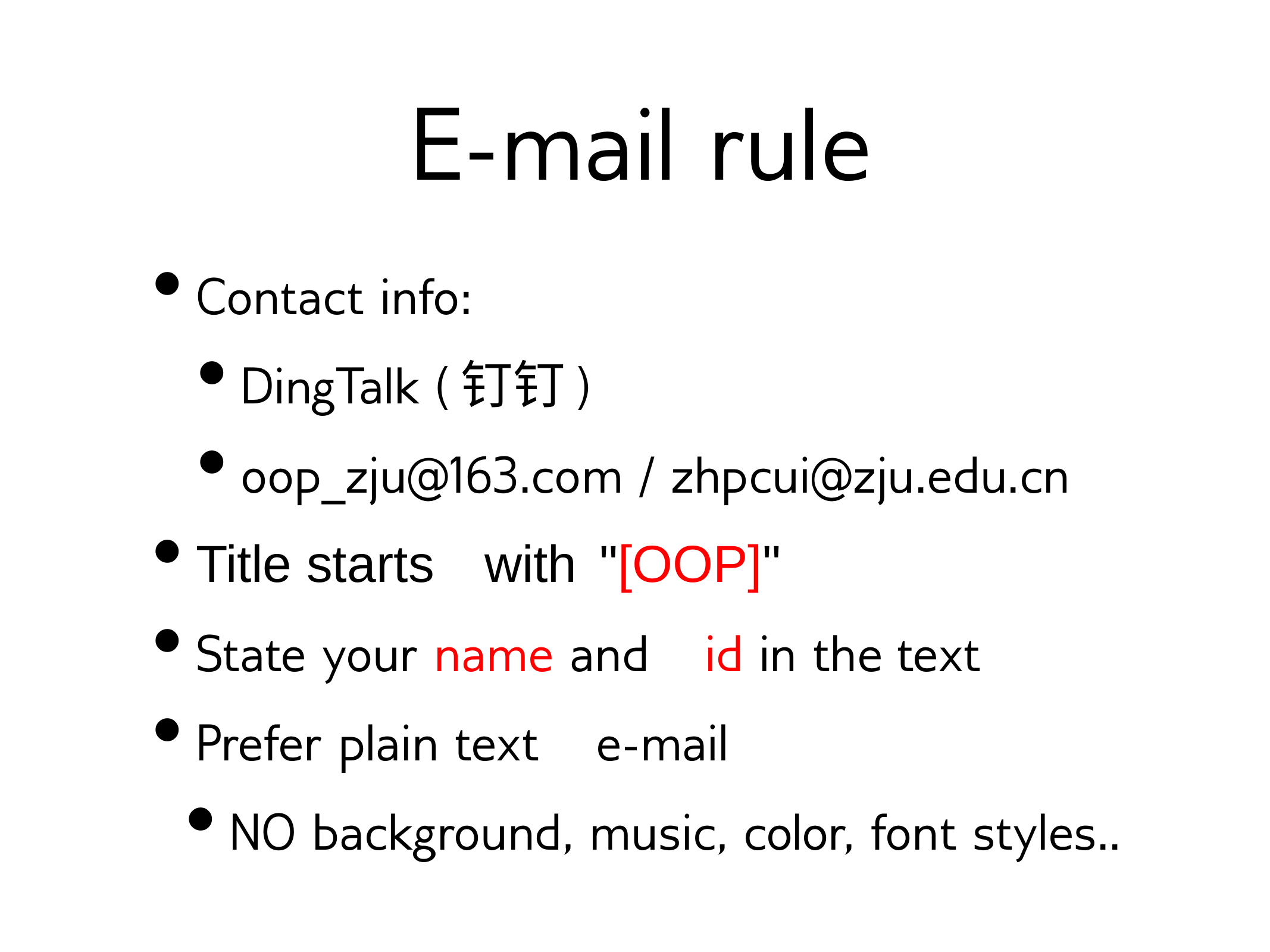

# E-mail rule
Contact info:
DingTalk (钉钉)
oop_zju@163.com / zhpcui@zju.edu.cn
Title starts	with  "[OOP]"
State your name and	 id in the	text
Prefer plain text	e-mail
NO background, music, color, font styles..